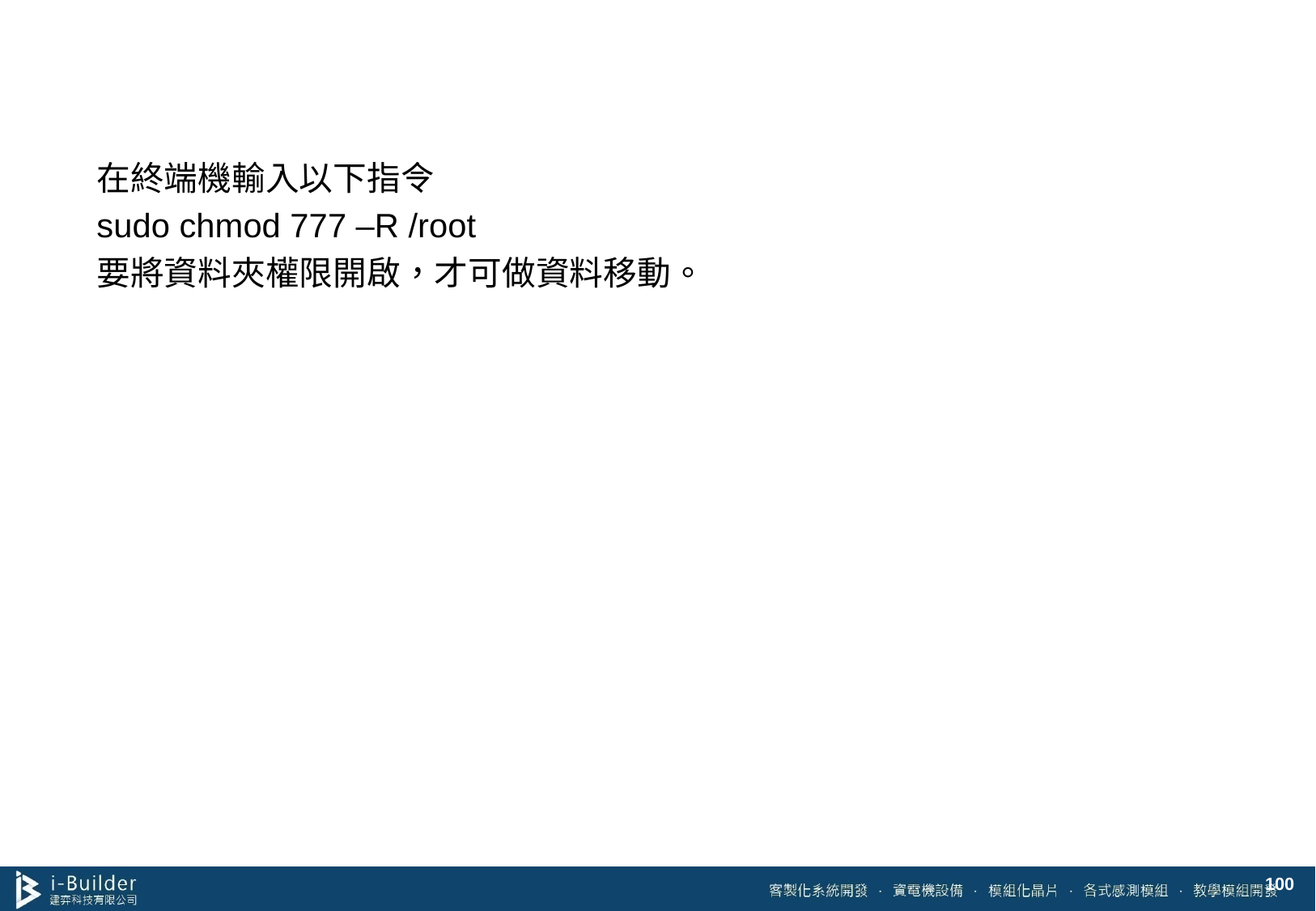

#
在終端機輸入以下指令
sudo chmod 777 –R /root
要將資料夾權限開啟，才可做資料移動。
100